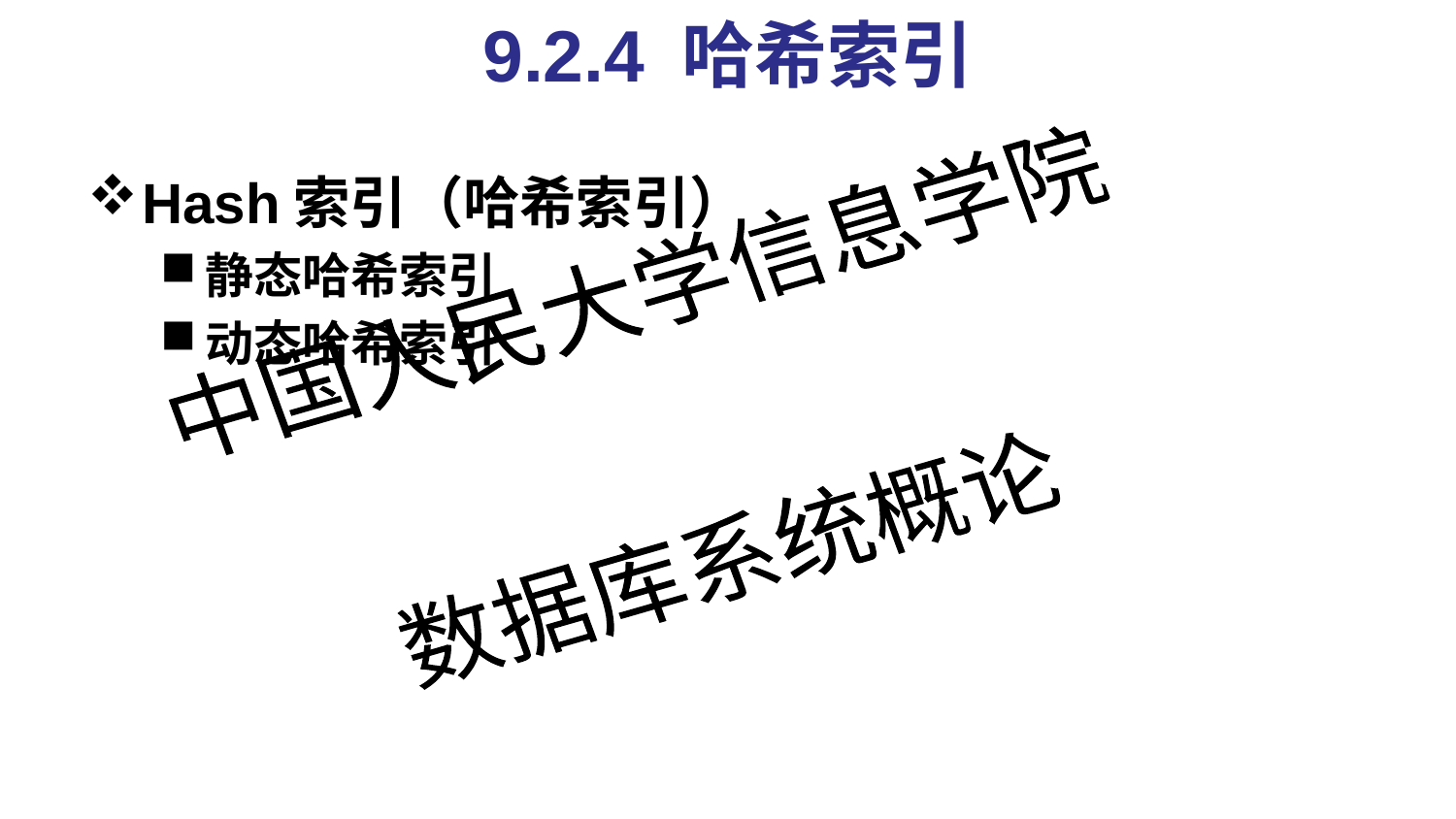

141
# 9.2.4 哈希索引
Hash索引（哈希索引）
静态哈希索引
动态哈希索引